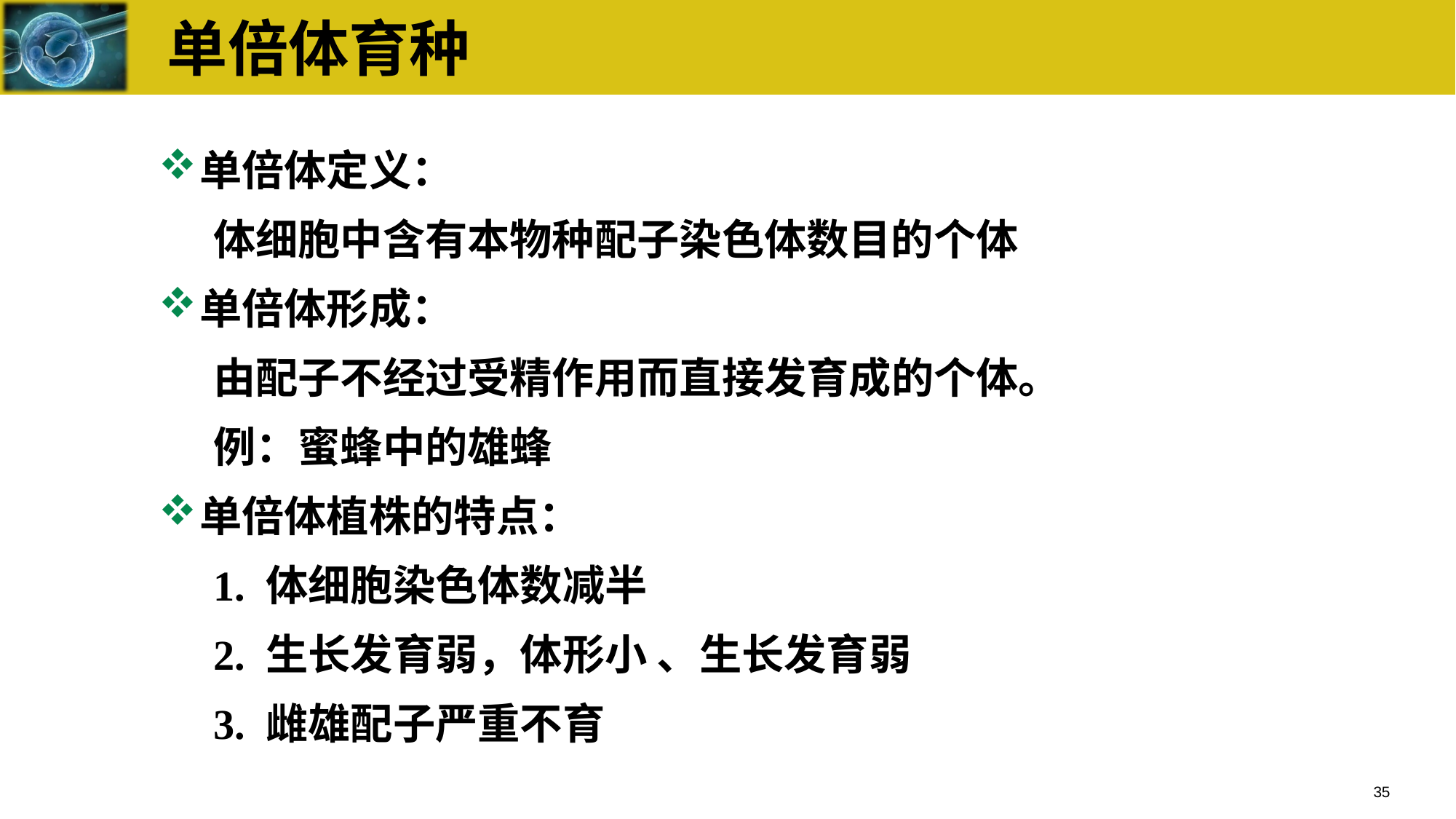

# 单倍体育种
单倍体定义：
体细胞中含有本物种配子染色体数目的个体
单倍体形成：
由配子不经过受精作用而直接发育成的个体。
例：蜜蜂中的雄蜂
单倍体植株的特点：
1. 体细胞染色体数减半
2. 生长发育弱，体形小 、生长发育弱
3. 雌雄配子严重不育
35